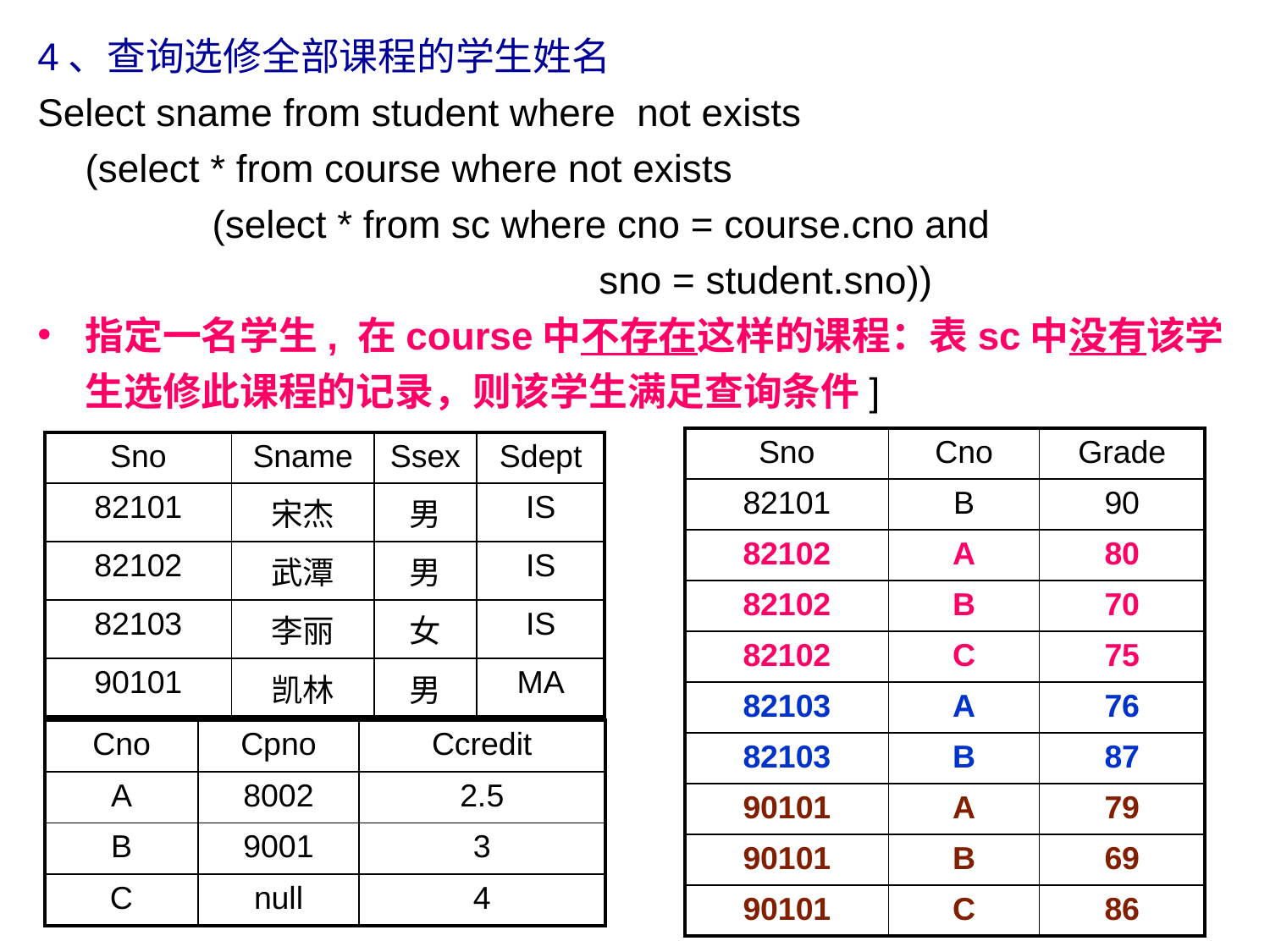

4、查询选修全部课程的学生姓名
Select sname from student where  not exists
	(select * from course where not exists
		(select * from sc where cno = course.cno and
                                                    sno = student.sno))
指定一名学生, 在course中不存在这样的课程：表sc中没有该学生选修此课程的记录，则该学生满足查询条件]
| Sno | Cno | Grade |
| --- | --- | --- |
| 82101 | B | 90 |
| 82102 | A | 80 |
| 82102 | B | 70 |
| 82102 | C | 75 |
| 82103 | A | 76 |
| 82103 | B | 87 |
| 90101 | A | 79 |
| 90101 | B | 69 |
| 90101 | C | 86 |
| Sno | Sname | Ssex | Sdept |
| --- | --- | --- | --- |
| 82101 | 宋杰 | 男 | IS |
| 82102 | 武潭 | 男 | IS |
| 82103 | 李丽 | 女 | IS |
| 90101 | 凯林 | 男 | MA |
| Cno | Cpno | Ccredit |
| --- | --- | --- |
| A | 8002 | 2.5 |
| B | 9001 | 3 |
| C | null | 4 |